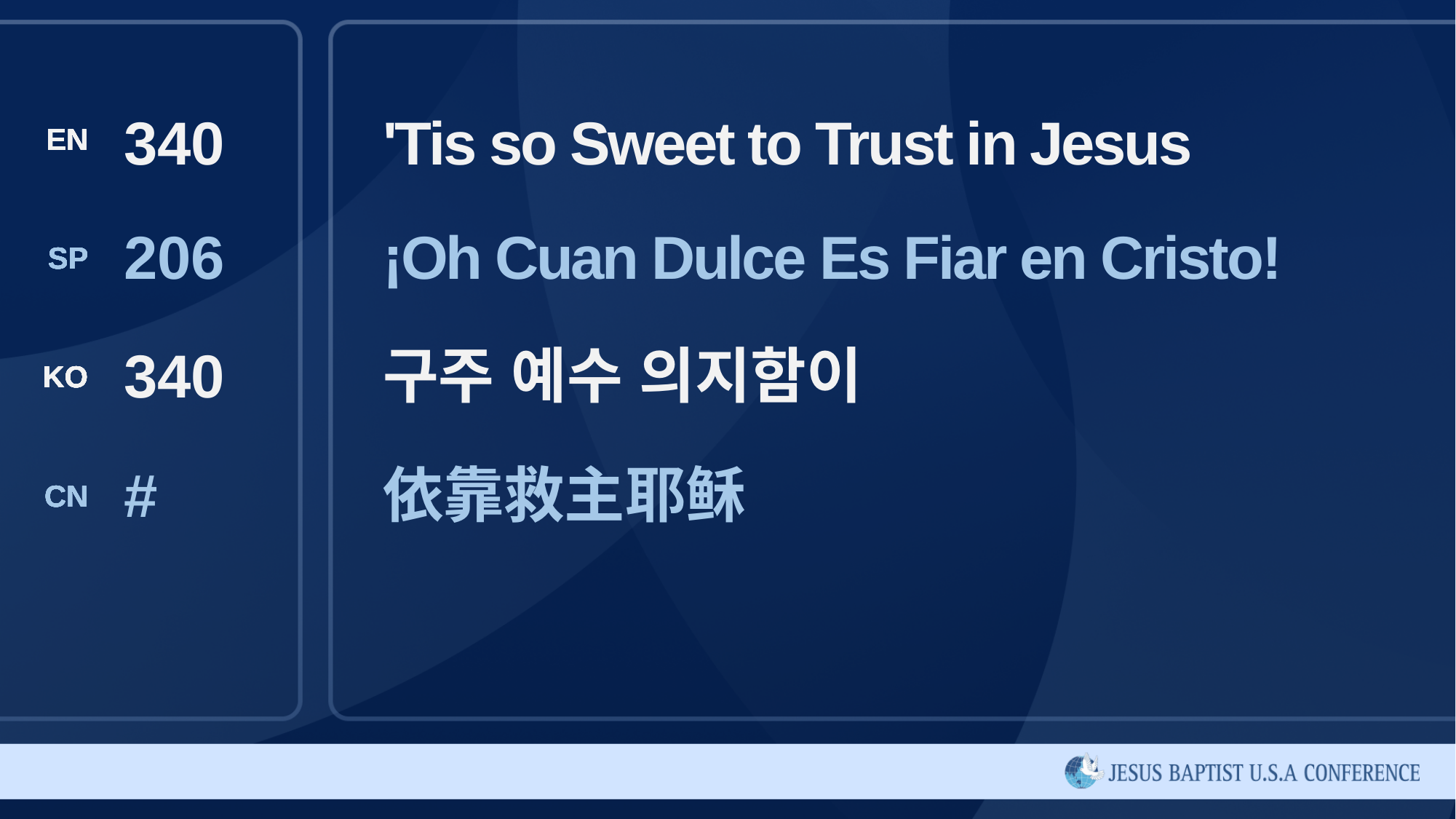

340
'Tis so Sweet to Trust in Jesus
206
¡Oh Cuan Dulce Es Fiar en Cristo!
340
구주 예수 의지함이
#
依靠救主耶稣